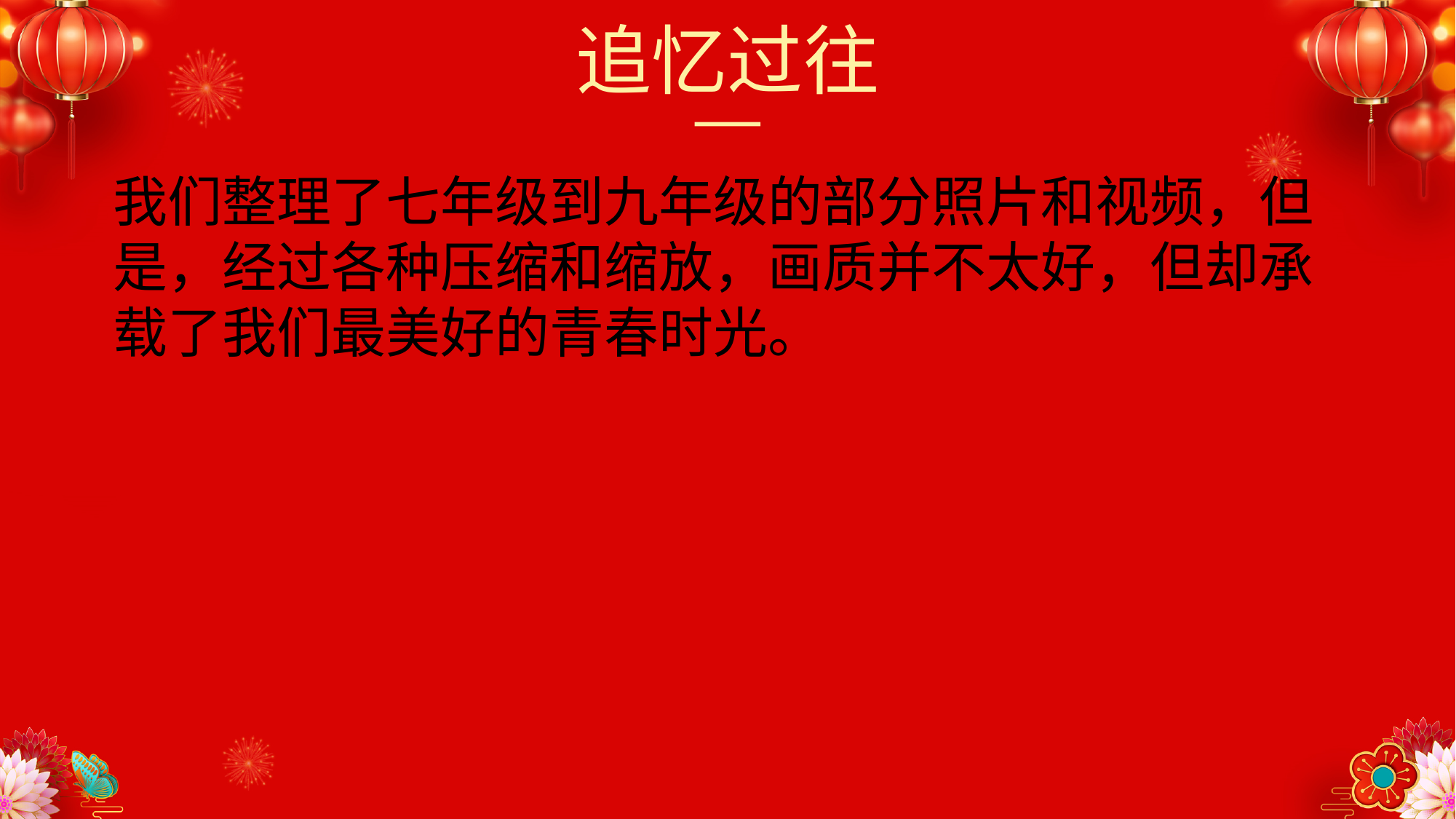

追忆过往
我们整理了七年级到九年级的部分照片和视频，但是，经过各种压缩和缩放，画质并不太好，但却承载了我们最美好的青春时光。